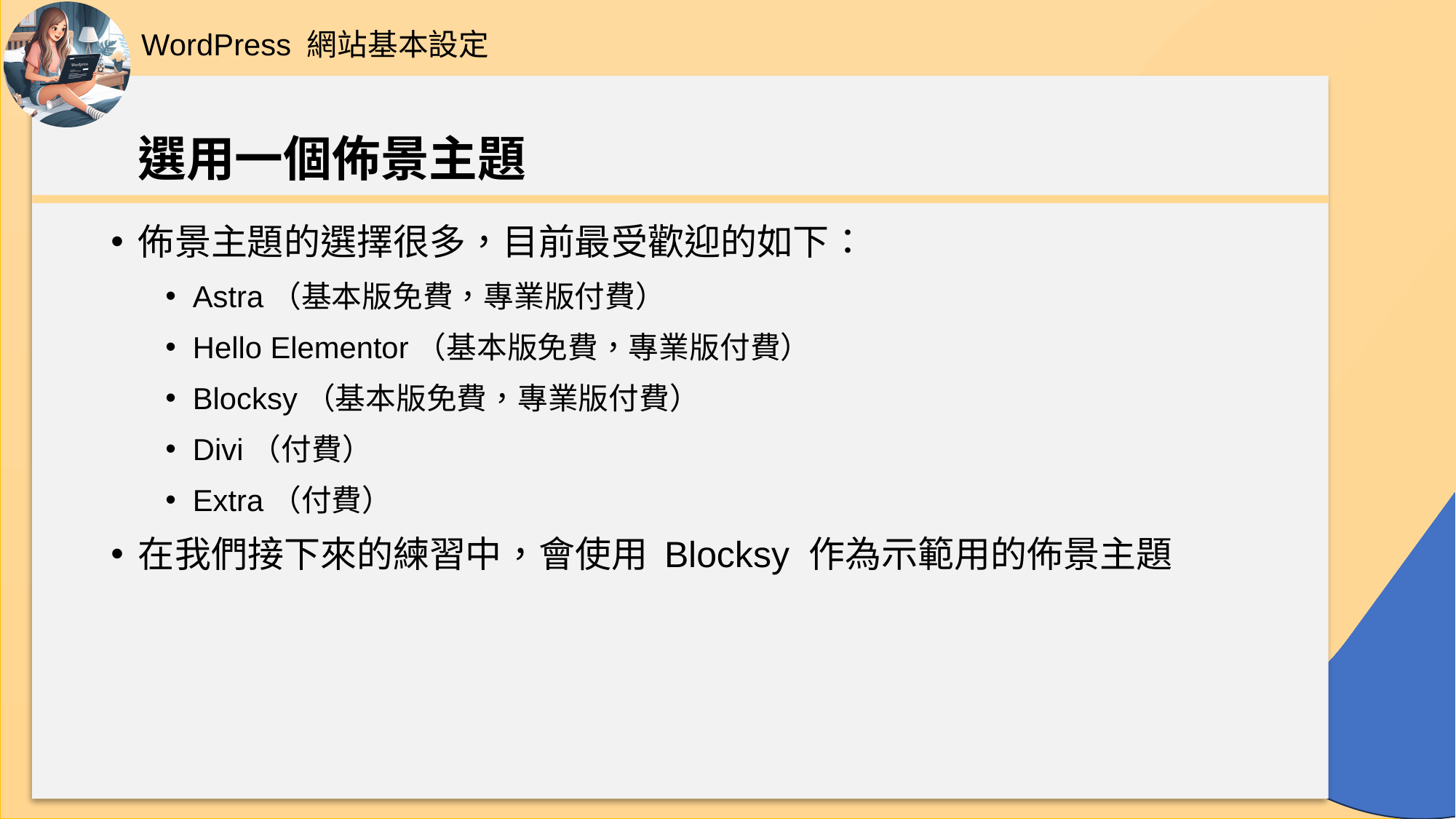

WordPress 網站基本設定

# 選用一個佈景主題

佈景主題的選擇很多，目前最受歡迎的如下：
Astra（基本版免費，專業版付費）
Hello Elementor（基本版免費，專業版付費）
Blocksy（基本版免費，專業版付費）
Divi（付費）
Extra（付費）
在我們接下來的練習中，會使用 Blocksy 作為示範用的佈景主題
49